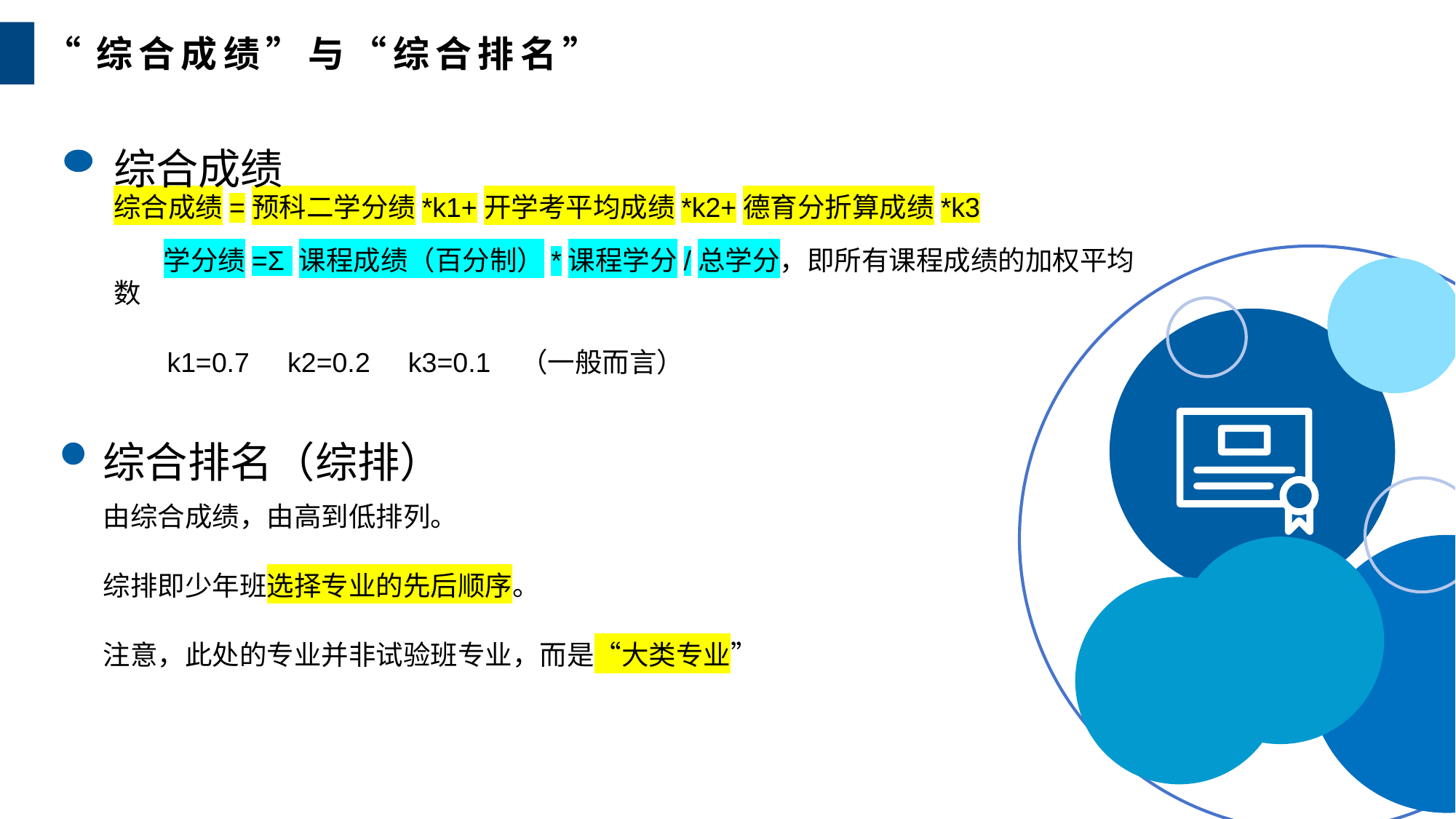

“综合成绩”与“综合排名”
综合成绩

综合成绩=预科二学分绩*k1+开学考平均成绩*k2+德育分折算成绩*k3
       学分绩=Σ 课程成绩（百分制）*课程学分/总学分，即所有课程成绩的加权平均数
       k1=0.7     k2=0.2     k3=0.1   （一般而言）

综合排名（综排）

由综合成绩，由高到低排列。
综排即少年班选择专业的先后顺序。
注意，此处的专业并非试验班专业，而是“大类专业”